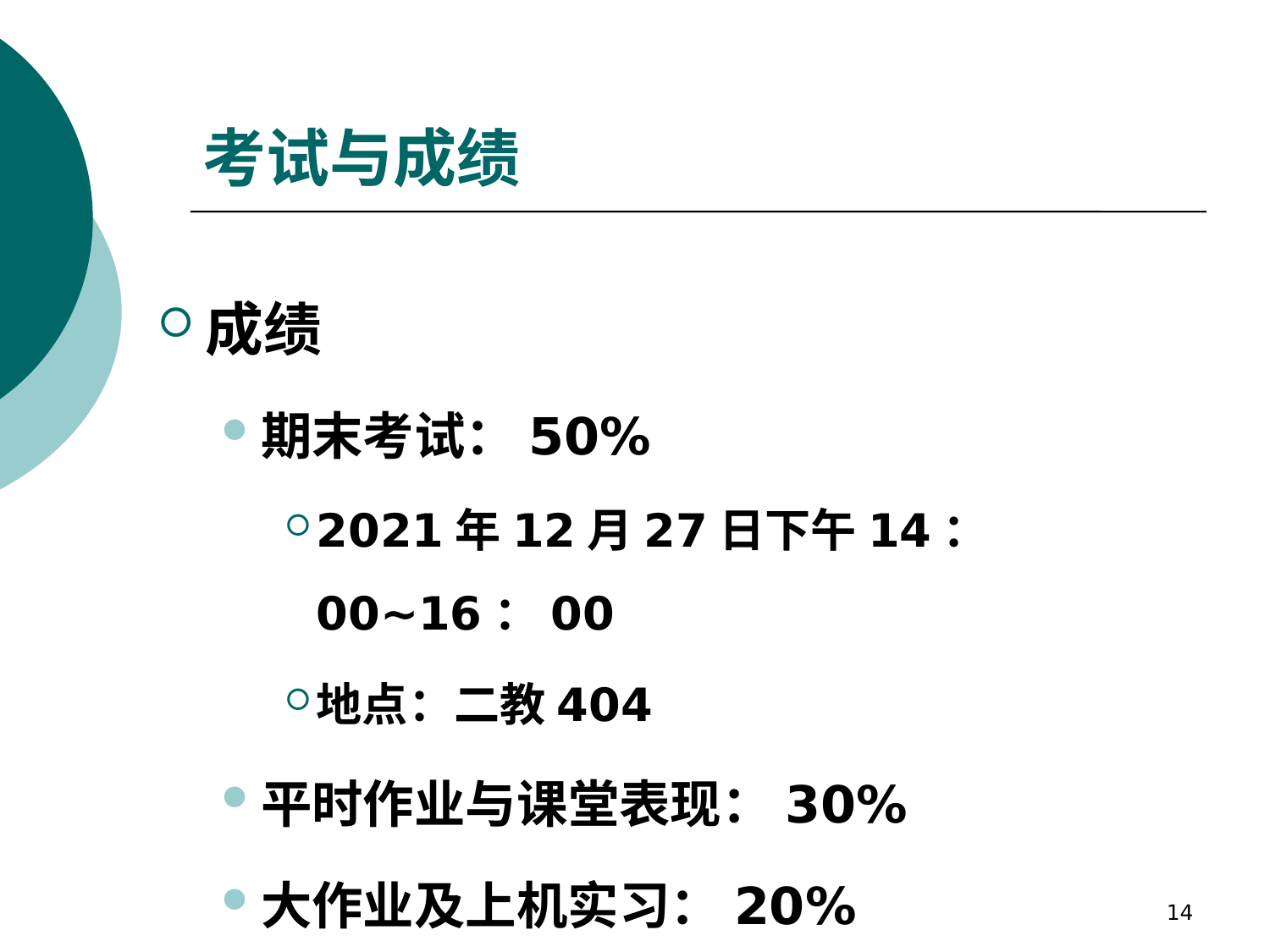

# 考试与成绩
成绩
期末考试：50%
2021年12月27日下午14：00~16：00
地点：二教404
平时作业与课堂表现：30%
大作业及上机实习：20%
14